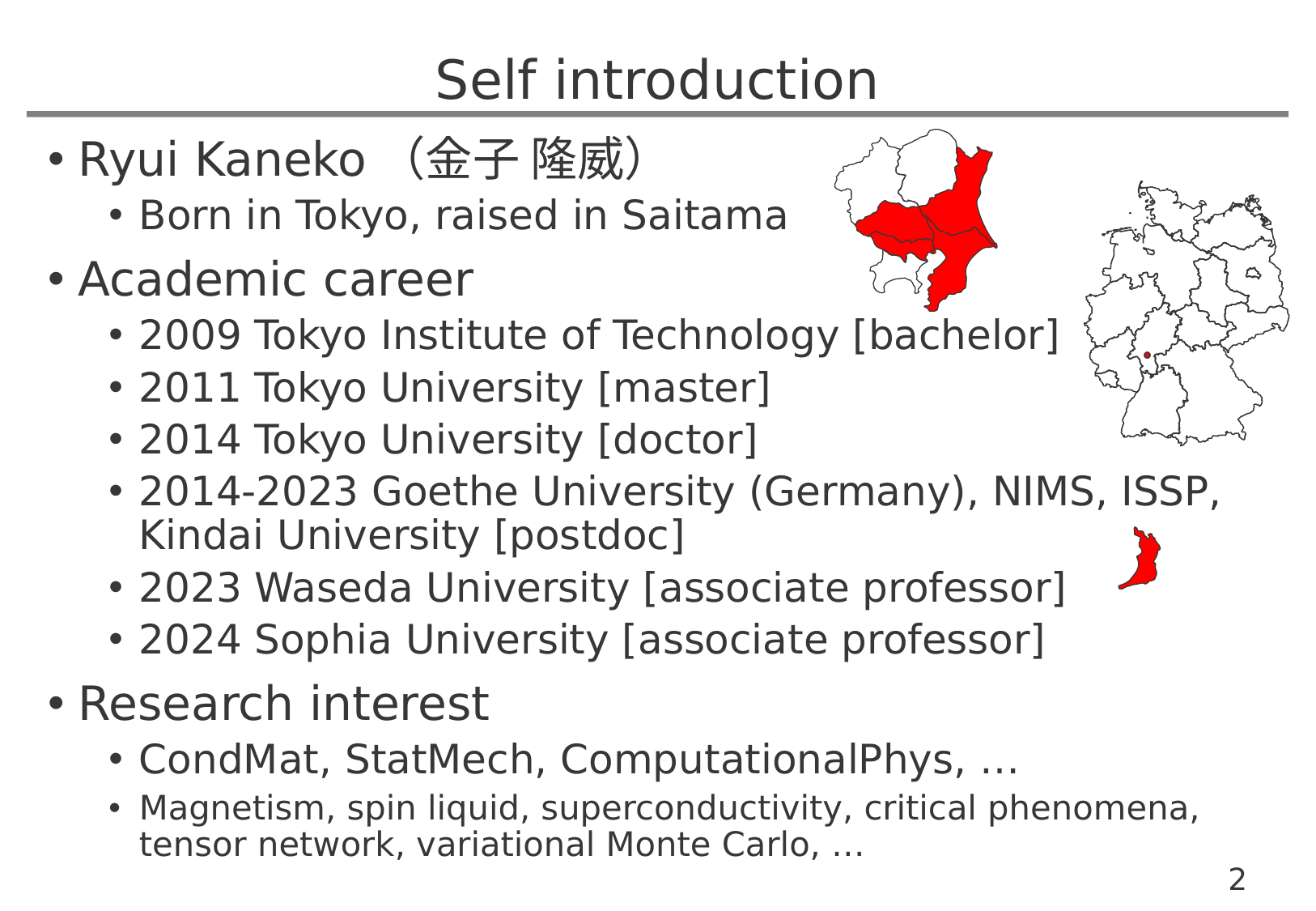

# Self introduction

Ryui Kaneko（金子 隆威）
Born in Tokyo, raised in Saitama
Academic career
2009 Tokyo Institute of Technology [bachelor]
2011 Tokyo University [master]
2014 Tokyo University [doctor]
2014-2023 Goethe University (Germany), NIMS, ISSP, Kindai University [postdoc]
2023 Waseda University [associate professor]
2024 Sophia University [associate professor]
Research interest
CondMat, StatMech, ComputationalPhys, …
Magnetism, spin liquid, superconductivity, critical phenomena, tensor network, variational Monte Carlo, …

2